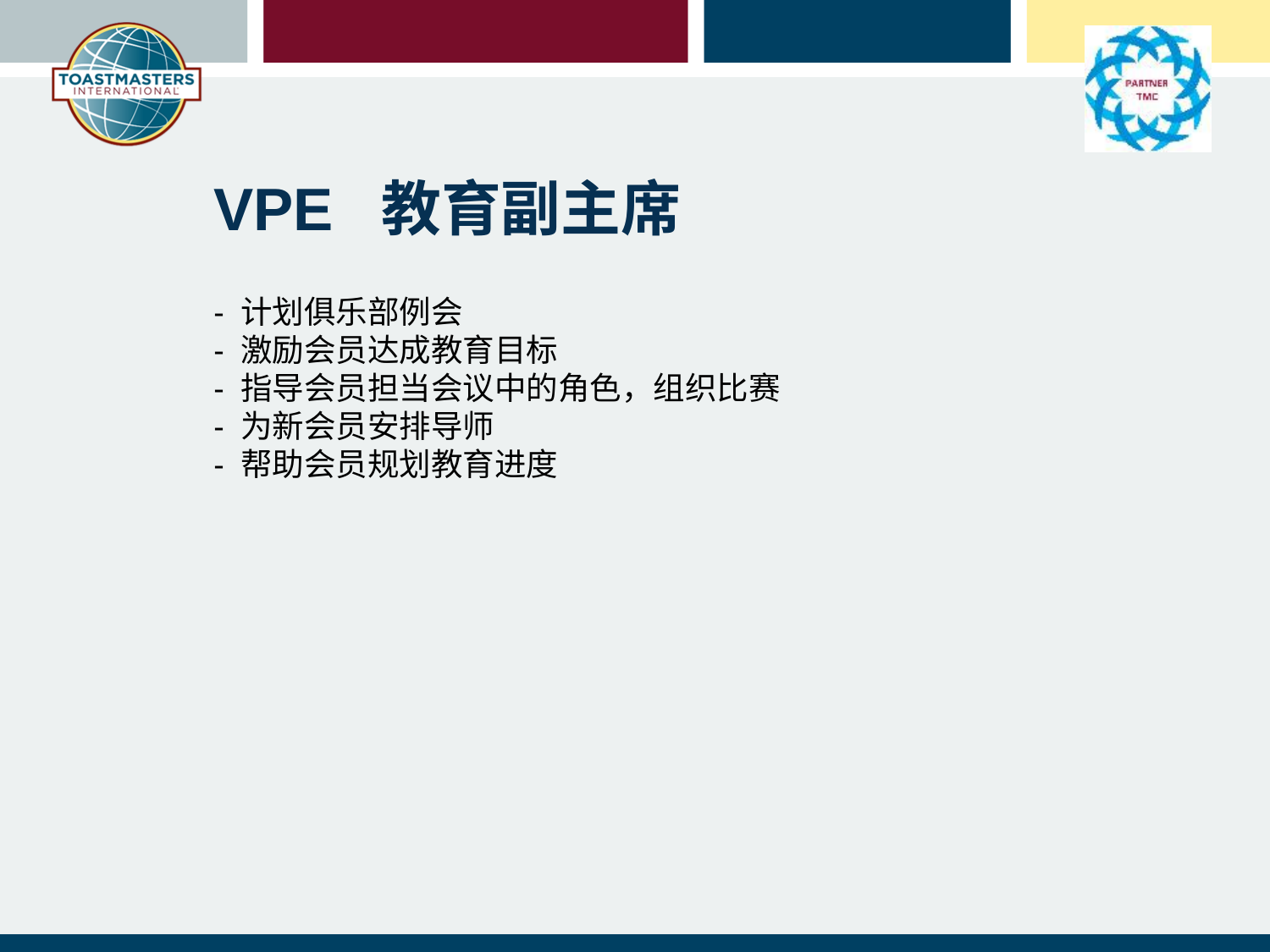

VPE  教育副主席
- 计划俱乐部例会
- 激励会员达成教育目标
- 指导会员担当会议中的角色，组织比赛
- 为新会员安排导师
- 帮助会员规划教育进度